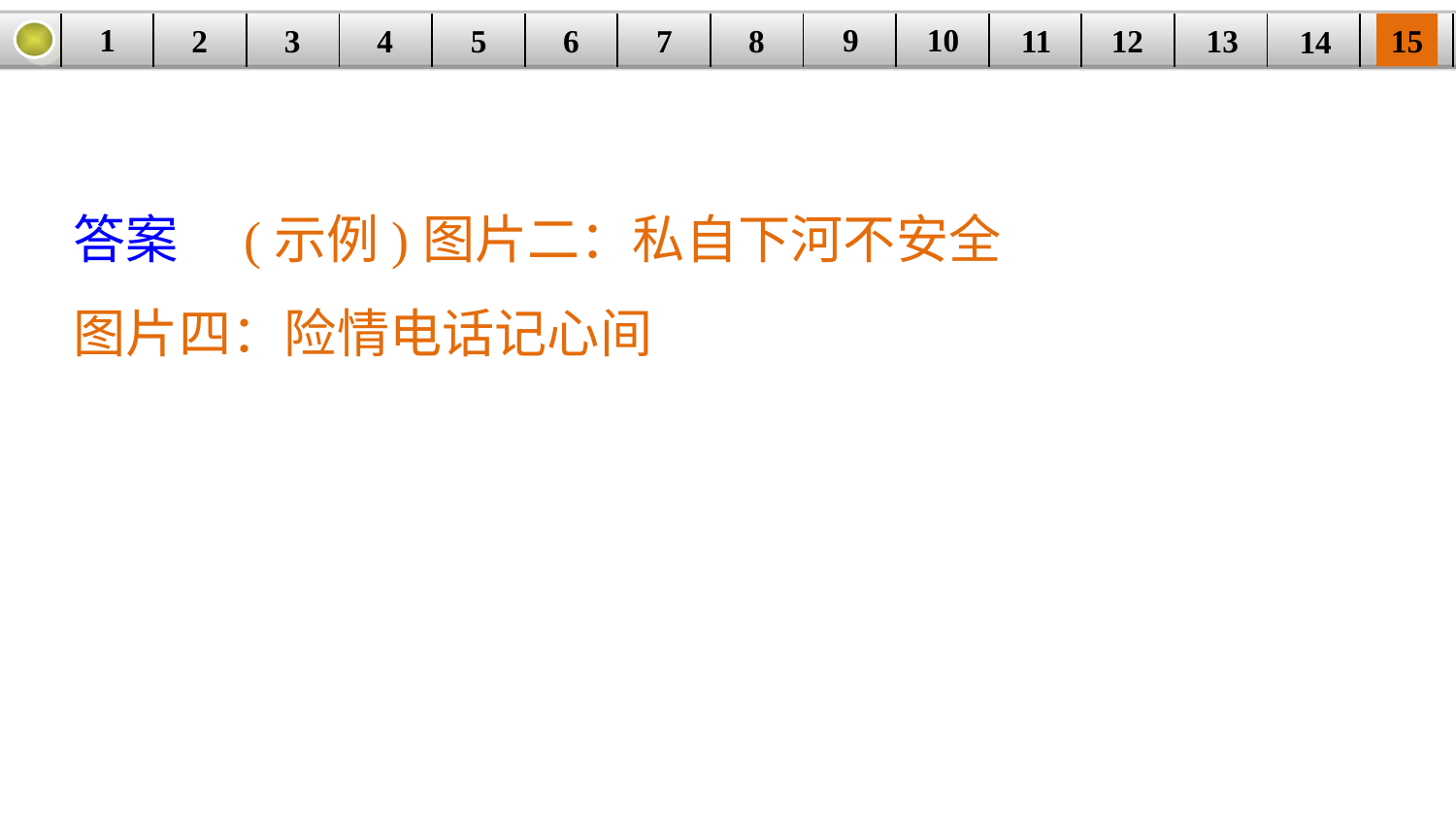

9
10
1
3
4
5
6
8
11
2
12
15
|  |  |  |  |  |  |  |  |  |  |  |  |  |  |  |
| --- | --- | --- | --- | --- | --- | --- | --- | --- | --- | --- | --- | --- | --- | --- |
7
13
14

答案　(示例)图片二：私自下河不安全
图片四：险情电话记心间